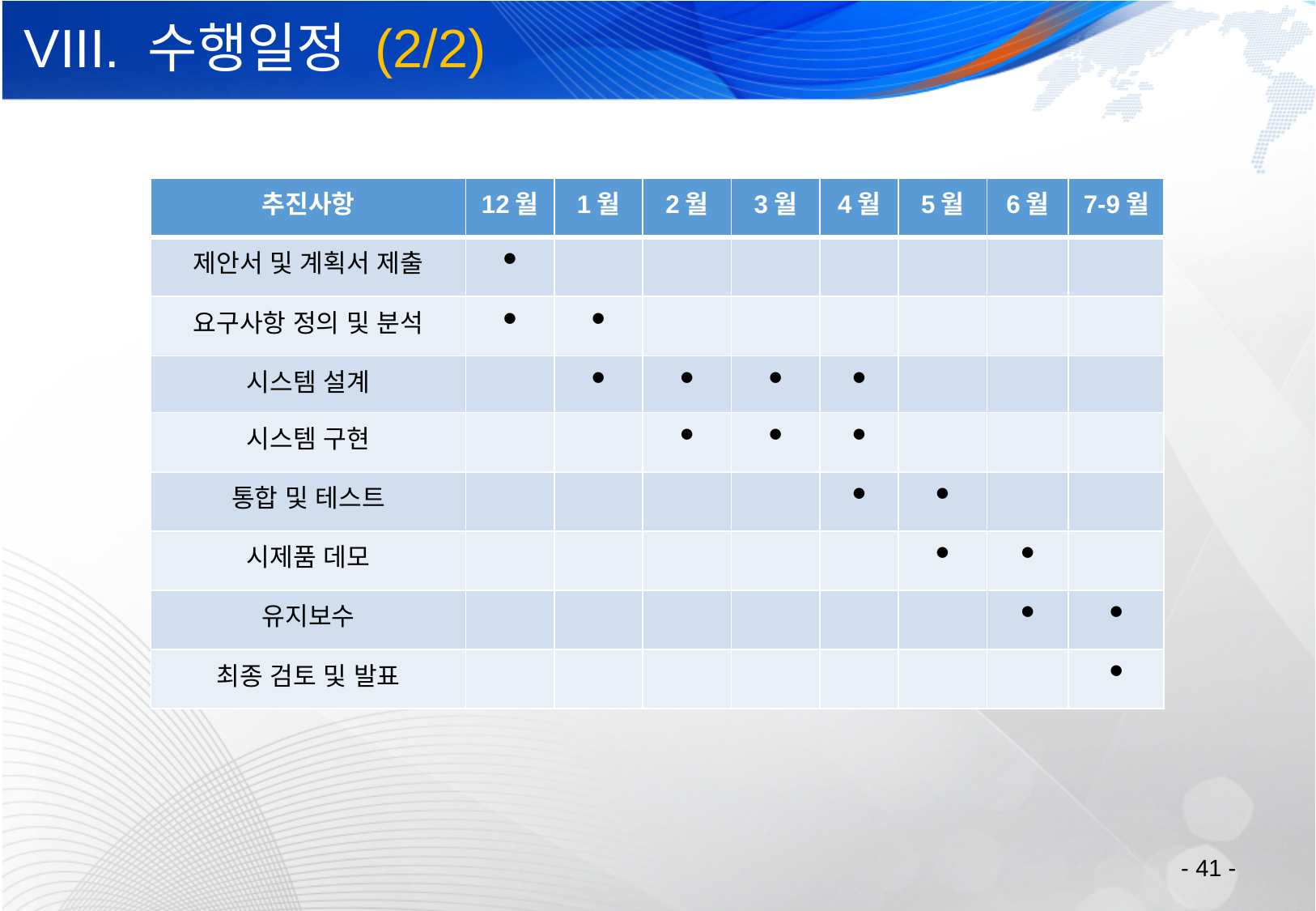

# VIII. 수행일정 (2/2)
| 추진사항 | 12월 | 1월 | 2월 | 3월 | 4월 | 5월 | 6월 | 7-9월 |
| --- | --- | --- | --- | --- | --- | --- | --- | --- |
| 제안서 및 계획서 제출 | ● |  |  |  |  |  |  |  |
| 요구사항 정의 및 분석 | ● | ● |  |  |  |  |  |  |
| 시스템 설계 |  | ● | ● | ● | ● |  |  |  |
| 시스템 구현 |  |  | ● | ● | ● |  |  |  |
| 통합 및 테스트 |  |  |  |  | ● | ● |  |  |
| 시제품 데모 |  |  |  |  |  | ● | ● |  |
| 유지보수 |  |  |  |  |  |  | ● | ● |
| 최종 검토 및 발표 |  |  |  |  |  |  |  | ● |
- 41 -